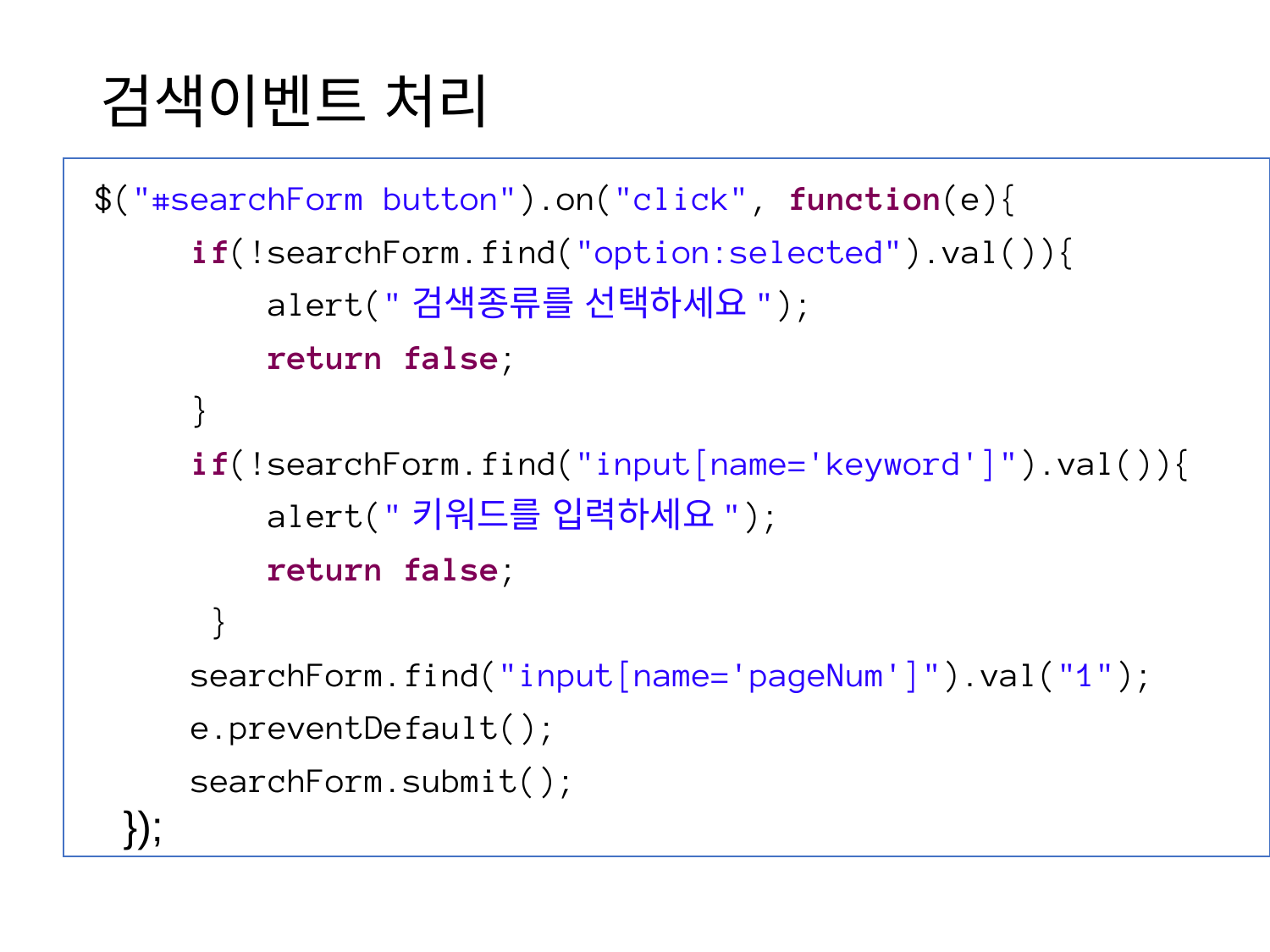

# 검색이벤트 처리
 $("#searchForm button").on("click", function(e){
      if(!searchForm.find("option:selected").val()){
          alert("검색종류를 선택하세요");
          return false;
      }
      if(!searchForm.find("input[name='keyword']").val()){
          alert("키워드를 입력하세요");
          return false;
       }
      searchForm.find("input[name='pageNum']").val("1");
      e.preventDefault();
      searchForm.submit();
    });